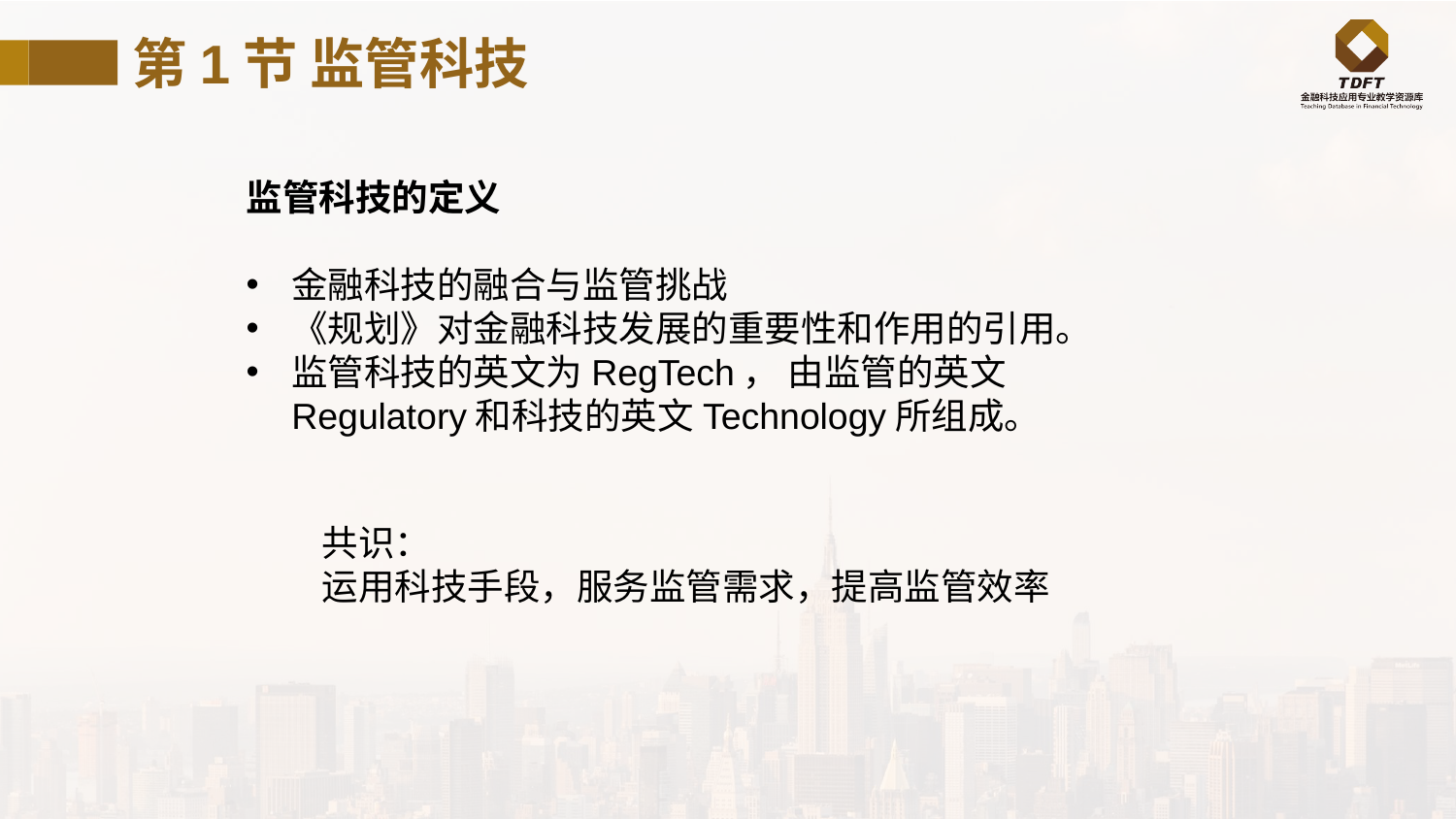

第1节 监管科技

监管科技的定义

金融科技的融合与监管挑战
《规划》对金融科技发展的重要性和作用的引用。
监管科技的英文为RegTech， 由监管的英文Regulatory和科技的英文Technology所组成。
共识：
运用科技手段，服务监管需求，提高监管效率